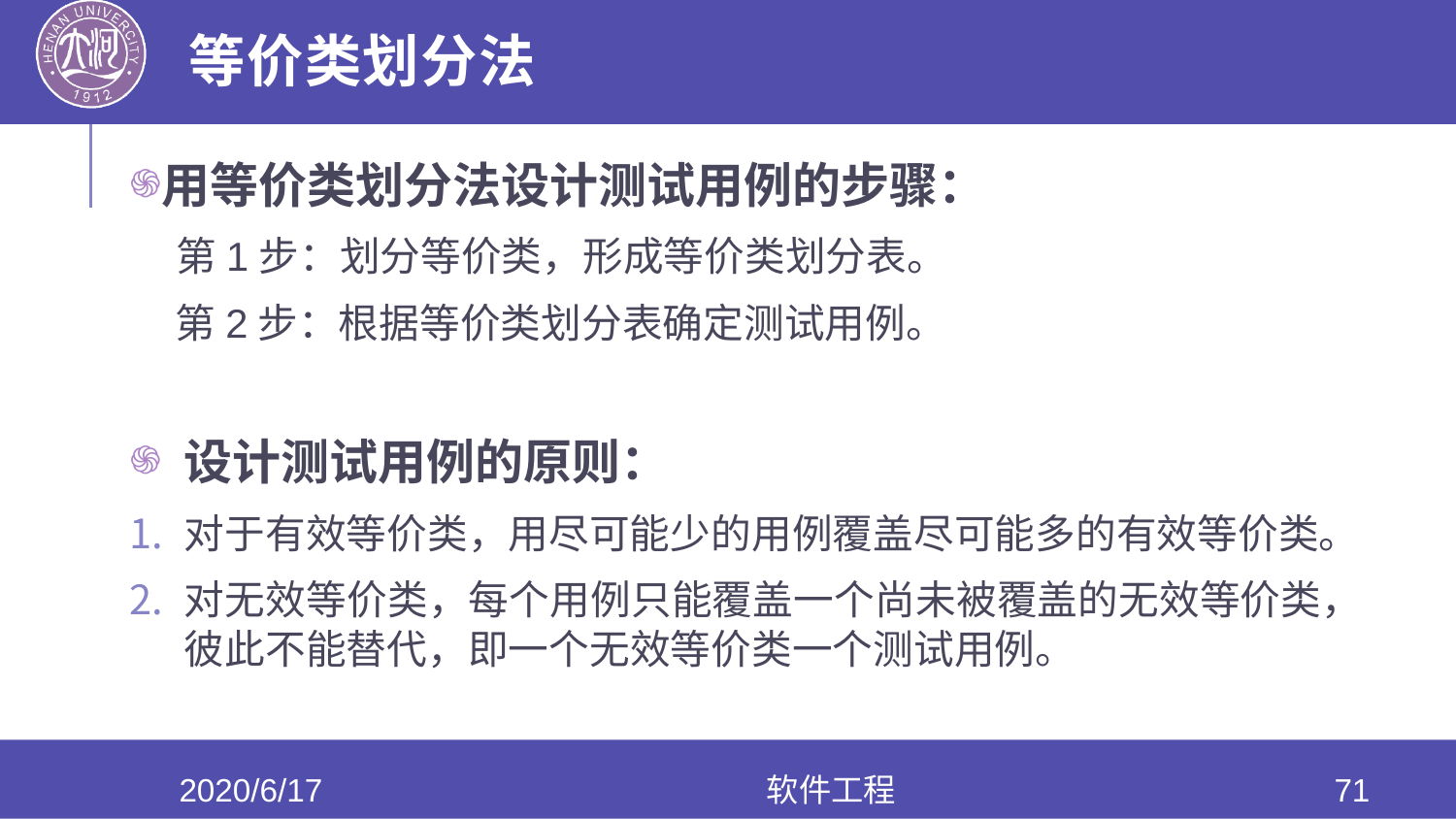

# 等价类划分法
用等价类划分法设计测试用例的步骤：
    第1步：划分等价类，形成等价类划分表。
    第2步：根据等价类划分表确定测试用例。

 设计测试用例的原则：
对于有效等价类，用尽可能少的用例覆盖尽可能多的有效等价类。
对无效等价类，每个用例只能覆盖一个尚未被覆盖的无效等价类，彼此不能替代，即一个无效等价类一个测试用例。
2020/6/17
软件工程
71